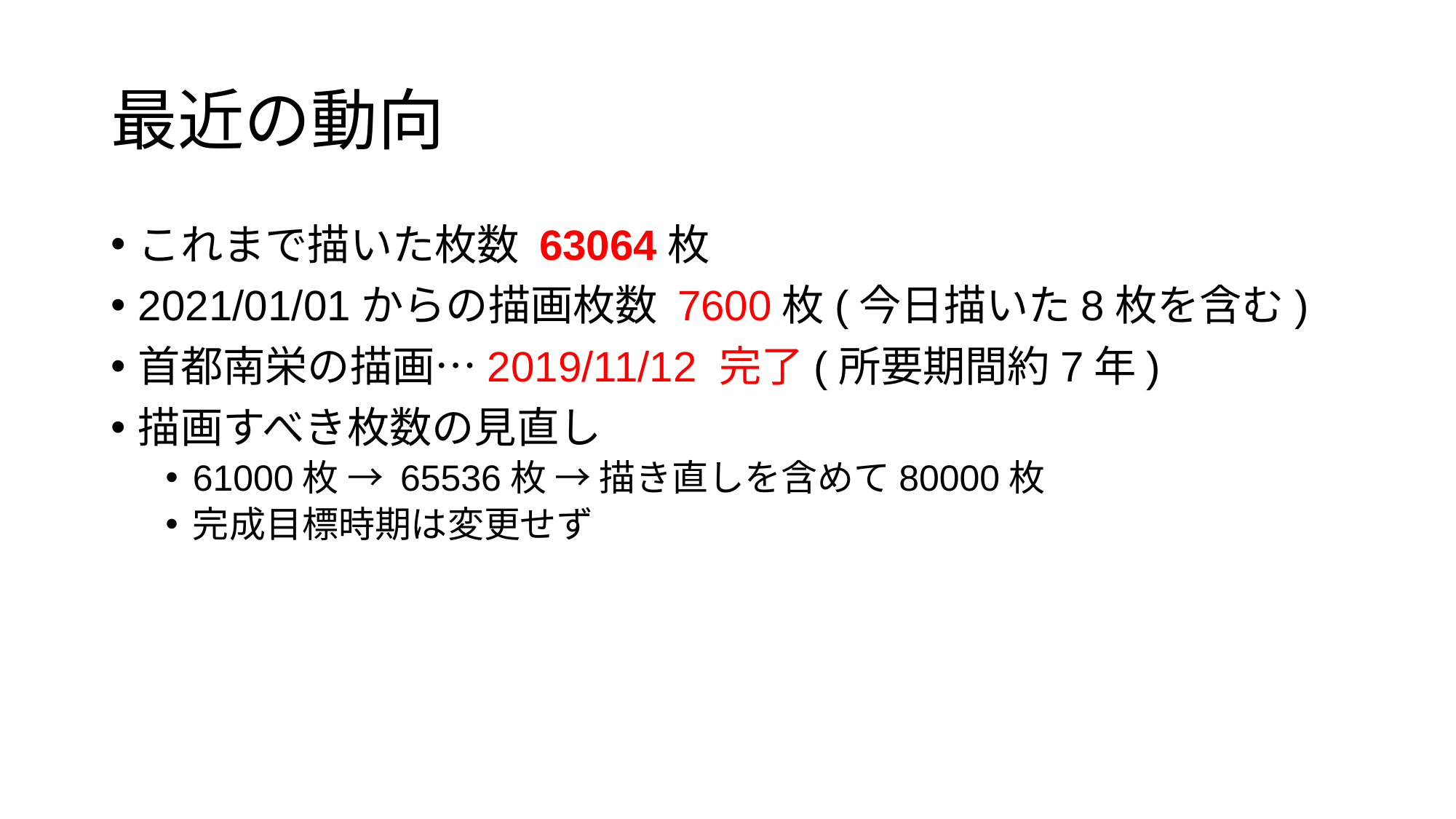

# 最近の動向
これまで描いた枚数 63064枚
2021/01/01からの描画枚数 7600枚(今日描いた8枚を含む)
首都南栄の描画…2019/11/12 完了(所要期間約7年)
描画すべき枚数の見直し
61000枚 → 65536枚 → 描き直しを含めて80000枚
完成目標時期は変更せず